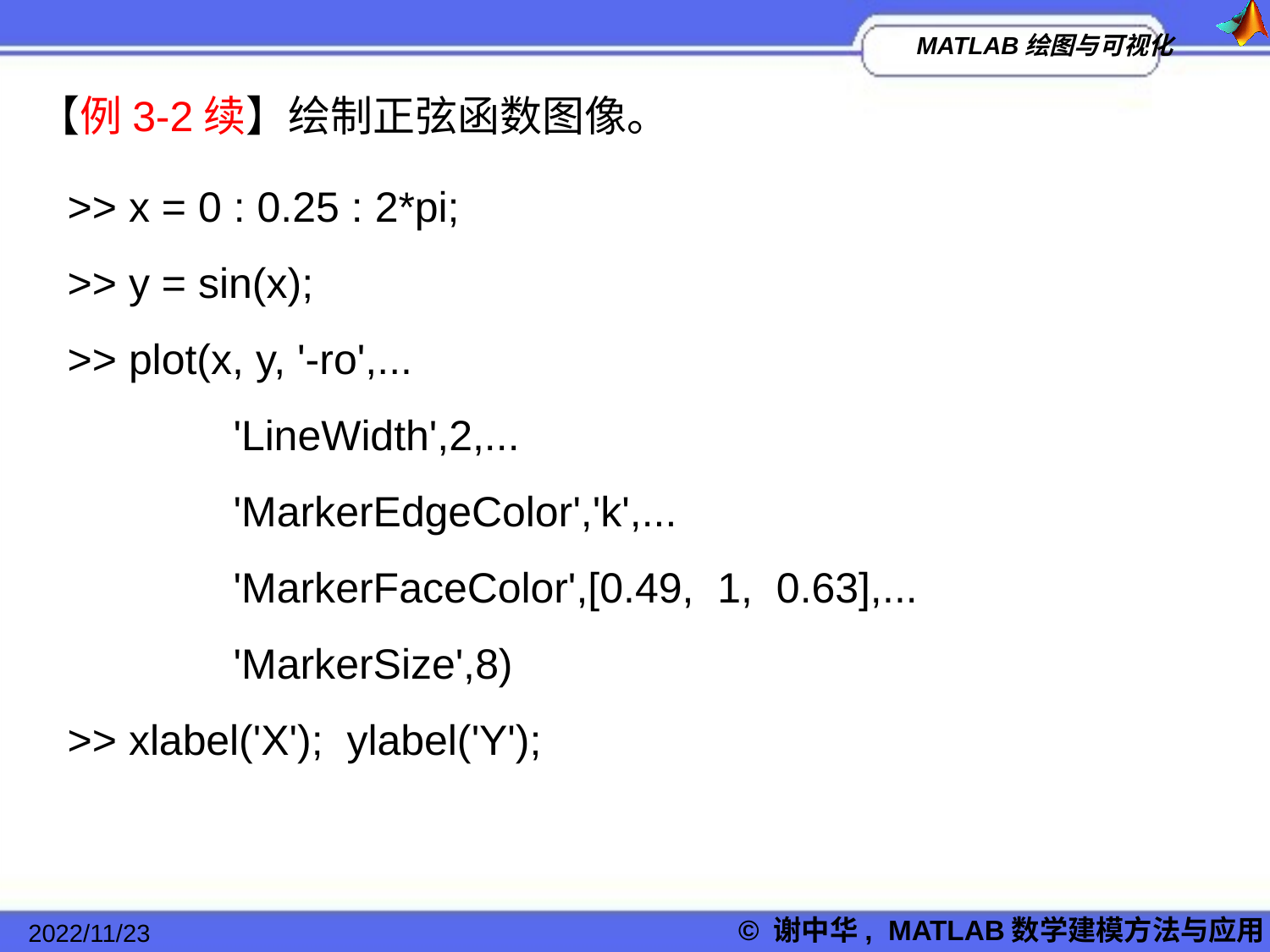

【例3-2续】绘制正弦函数图像。
>> x = 0 : 0.25 : 2*pi;
>> y = sin(x);
>> plot(x, y, '-ro',...
              'LineWidth',2,...
              'MarkerEdgeColor','k',...
              'MarkerFaceColor',[0.49,  1,  0.63],...
              'MarkerSize',8)
>> xlabel('X');  ylabel('Y');
2022/11/23
© 谢中华,  MATLAB数学建模方法与应用